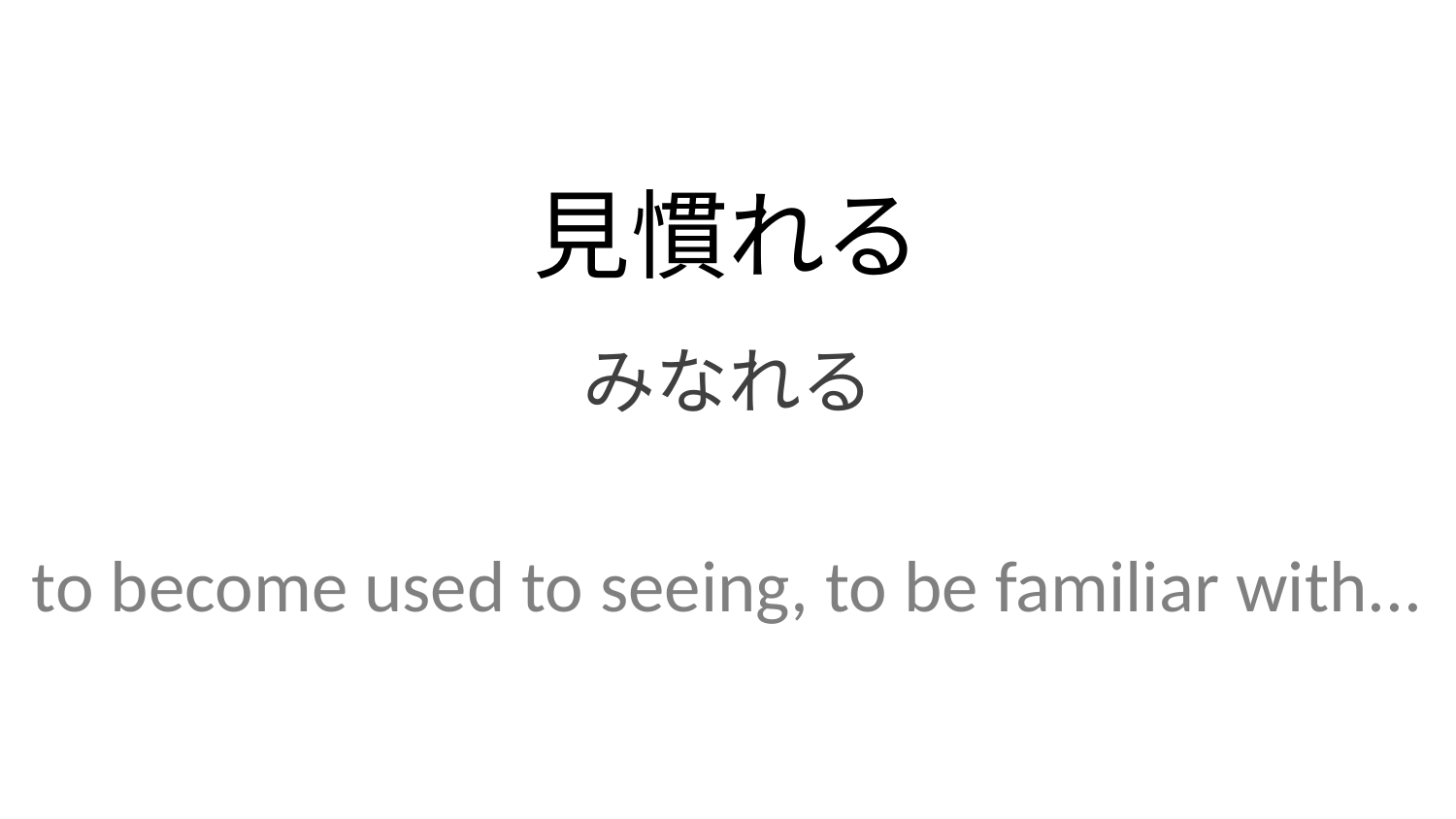

見慣れる

みなれる
to become used to seeing, to be familiar with...